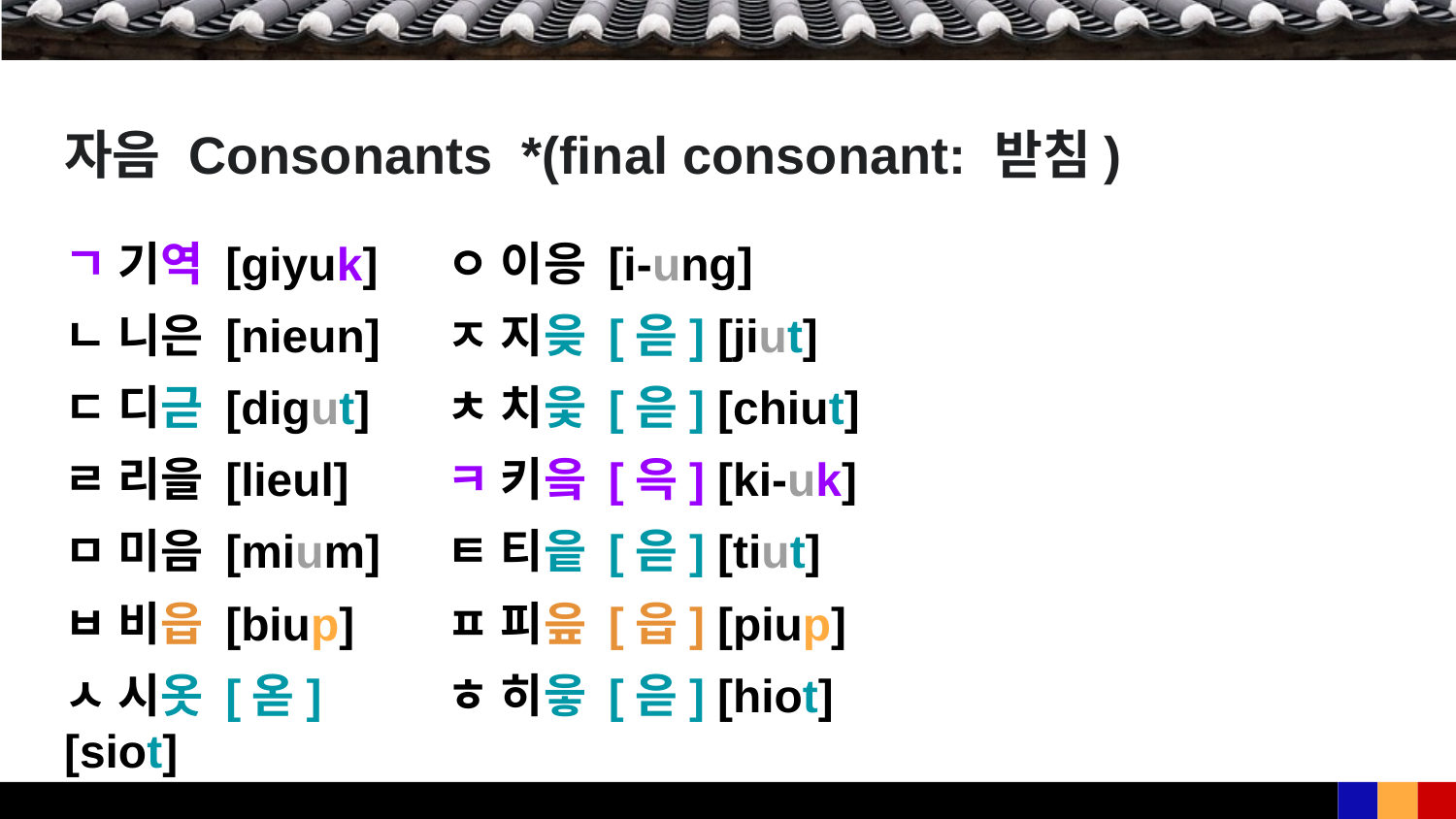

# 자음 Consonants  *(final consonant: 받침)
ㄱ 기역 [giyuk]
ㄴ 니은 [nieun]
ㄷ 디귿 [digut]
ㄹ 리을 [lieul]
ㅁ 미음 [mium]
ㅂ 비읍 [biup]
ㅅ 시옷 [옫] [siot]

ㅇ 이응 [i-ung]
ㅈ 지읒 [읃] [jiut]
ㅊ 치읓 [읃] [chiut]
ㅋ 키읔 [윽] [ki-uk]
ㅌ 티읕 [읃] [tiut]
ㅍ 피읖 [읍] [piup]
ㅎ 히읗 [읃] [hiot]